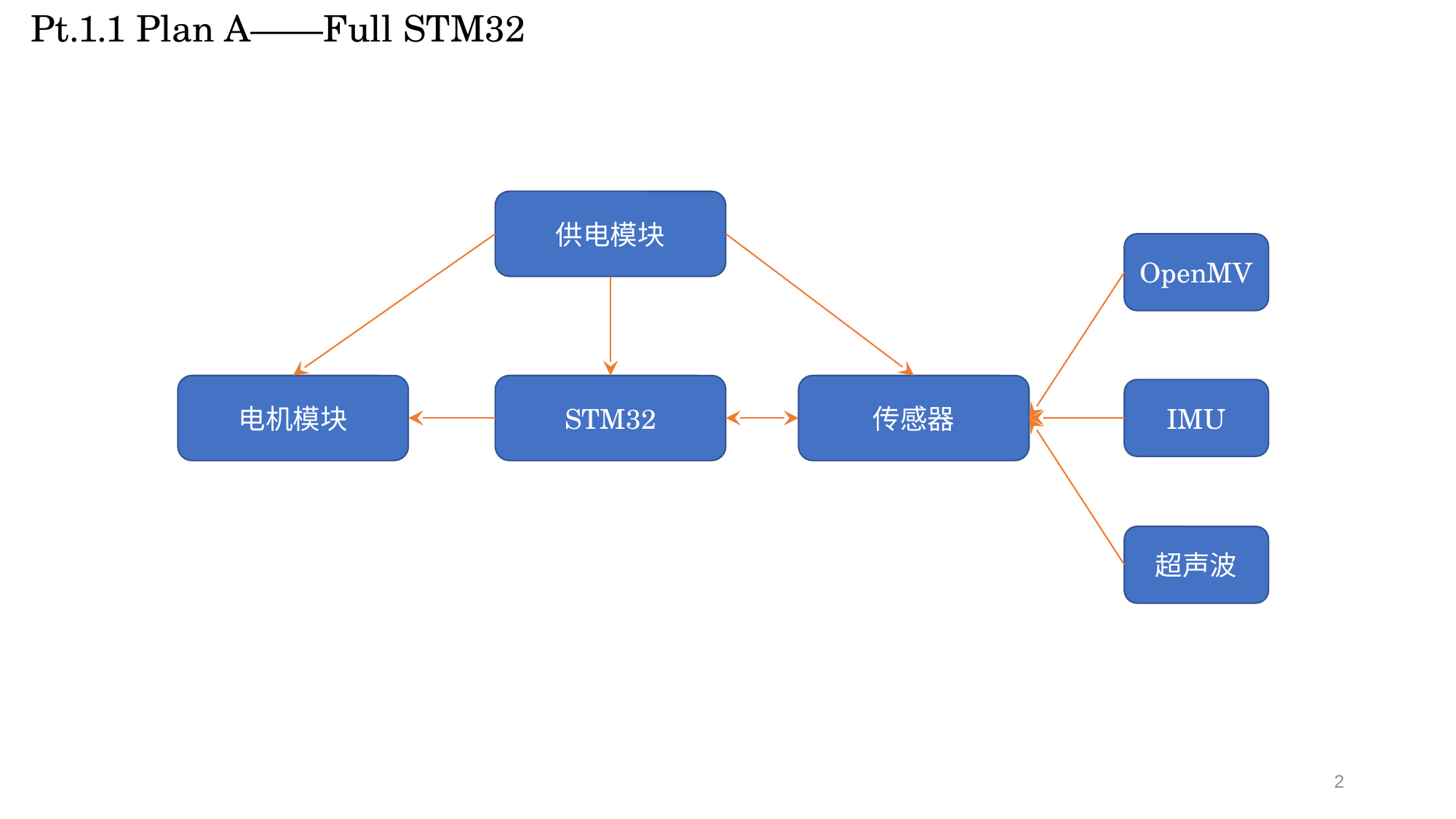

Pt.1.1 Plan A——Full STM32
供电模块
OpenMV
电机模块
传感器
STM32
IMU
超声波
2